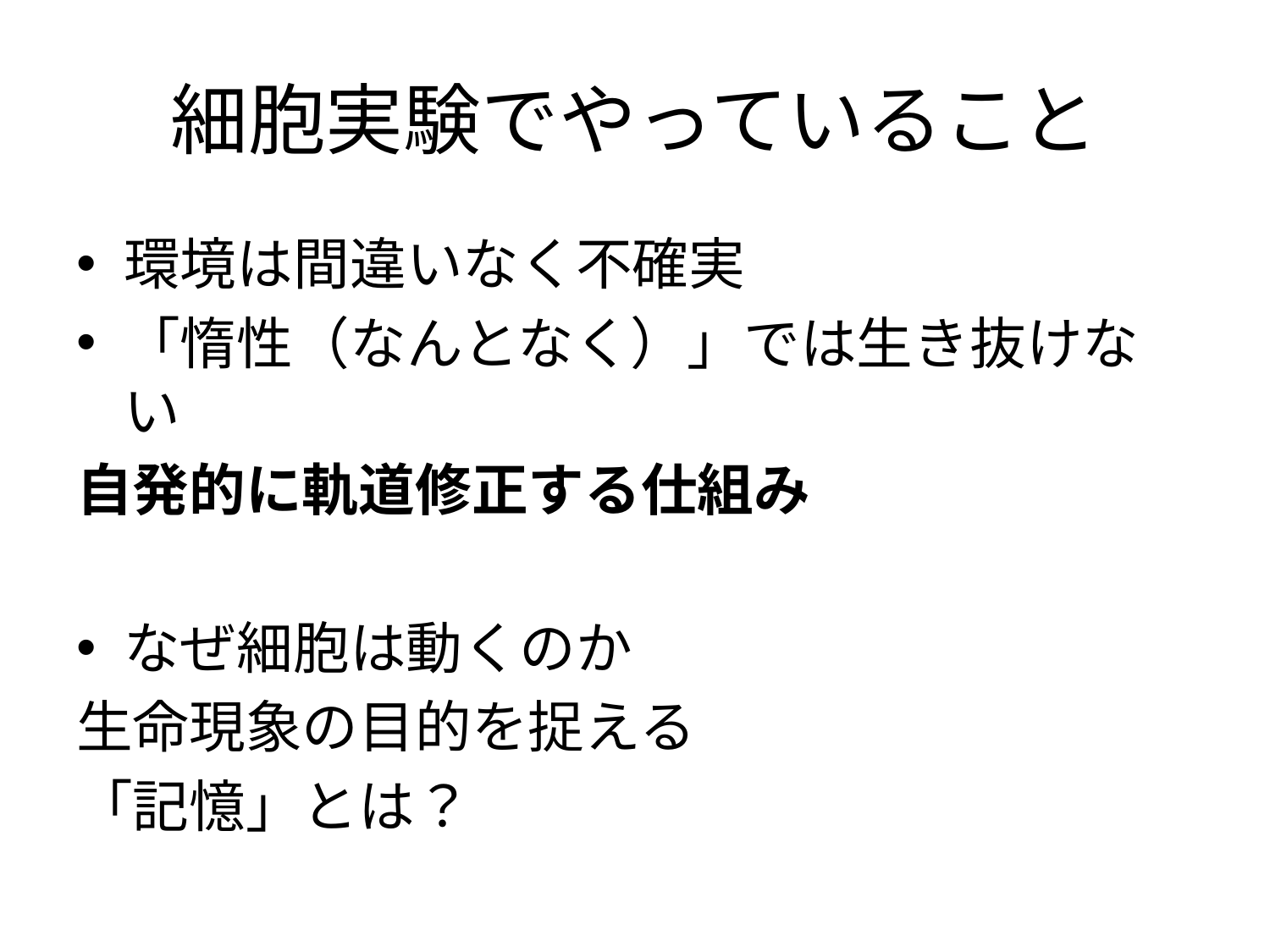

# 細胞実験でやっていること
環境は間違いなく不確実
「惰性（なんとなく）」では生き抜けない
自発的に軌道修正する仕組み

なぜ細胞は動くのか
生命現象の目的を捉える
「記憶」とは？